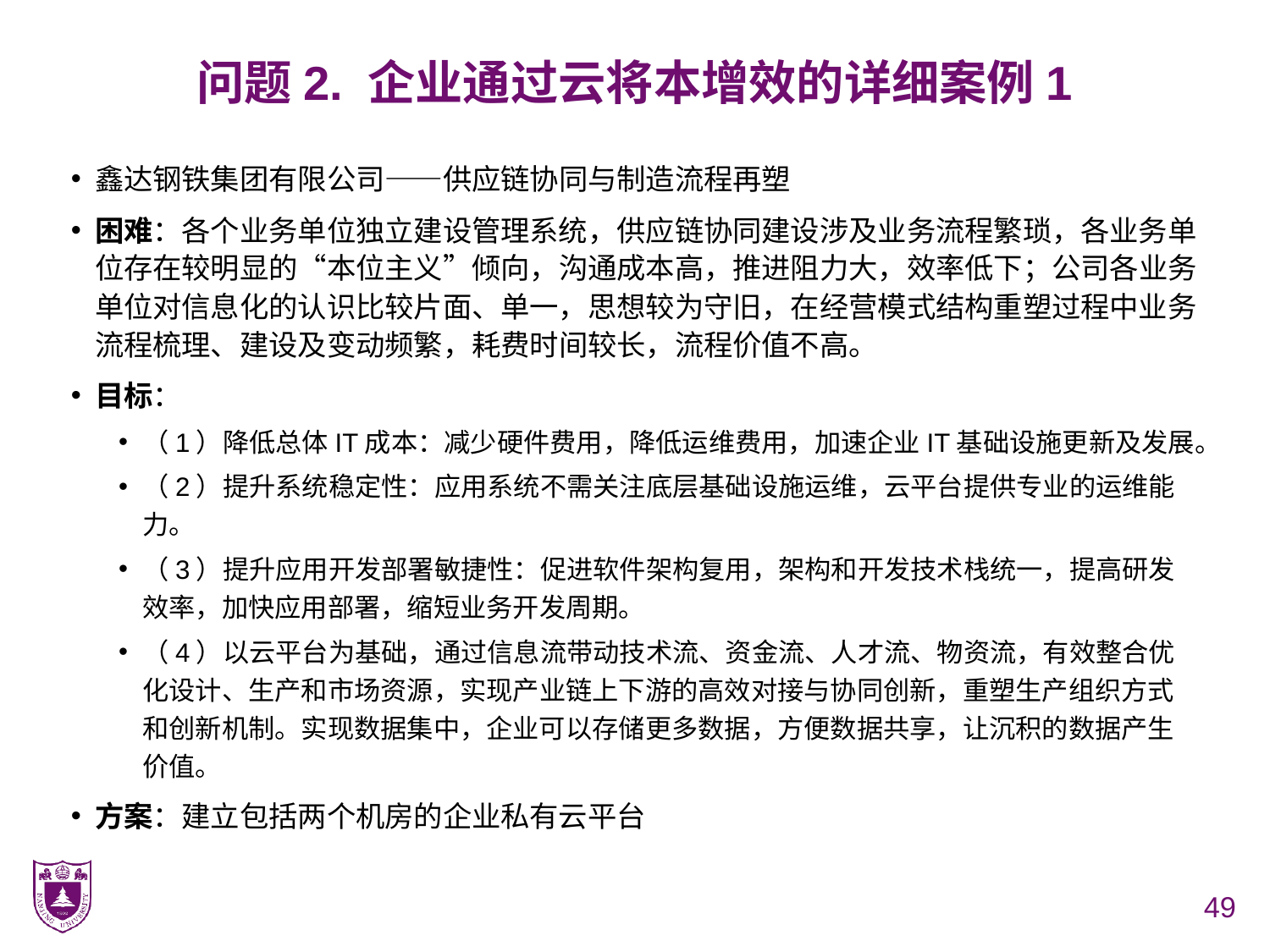

# 问题2. 企业通过云将本增效的详细案例1
鑫达钢铁集团有限公司——供应链协同与制造流程再塑
困难：各个业务单位独立建设管理系统，供应链协同建设涉及业务流程繁琐，各业务单位存在较明显的“本位主义”倾向，沟通成本高，推进阻力大，效率低下；公司各业务单位对信息化的认识比较片面、单一，思想较为守旧，在经营模式结构重塑过程中业务流程梳理、建设及变动频繁，耗费时间较长，流程价值不高。
目标：
（1）降低总体IT成本：减少硬件费用，降低运维费用，加速企业IT基础设施更新及发展。
（2）提升系统稳定性：应用系统不需关注底层基础设施运维，云平台提供专业的运维能力。
（3）提升应用开发部署敏捷性：促进软件架构复用，架构和开发技术栈统一，提高研发效率，加快应用部署，缩短业务开发周期。
（4）以云平台为基础，通过信息流带动技术流、资金流、人才流、物资流，有效整合优化设计、生产和市场资源，实现产业链上下游的高效对接与协同创新，重塑生产组织方式和创新机制。实现数据集中，企业可以存储更多数据，方便数据共享，让沉积的数据产生价值。
方案：建立包括两个机房的企业私有云平台
49